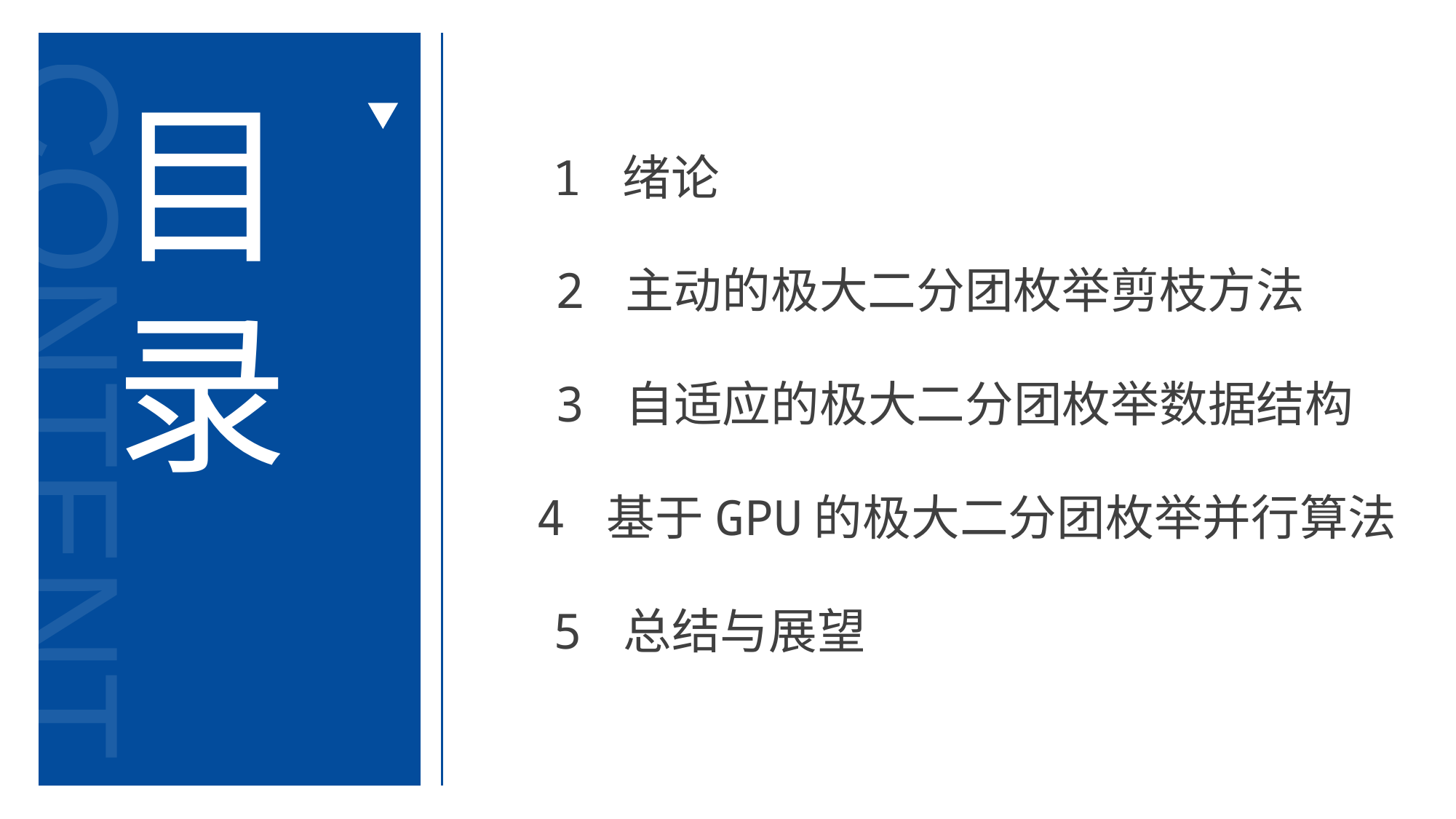

目
录

1 绪论
2 主动的极大二分团枚举剪枝方法
CONTENT
3 自适应的极大二分团枚举数据结构
4 基于GPU的极大二分团枚举并行算法
5 总结与展望